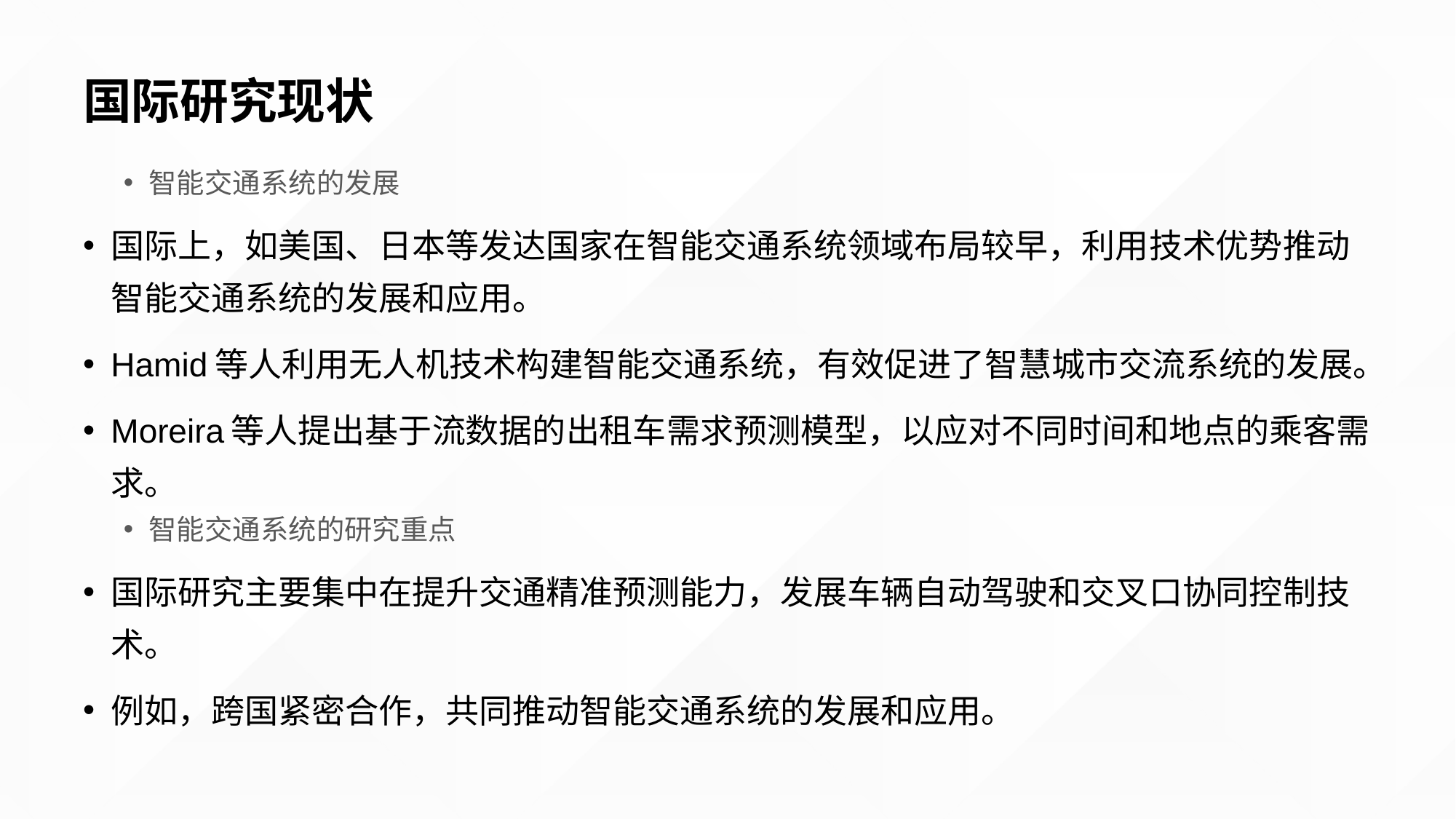

# 国际研究现状
智能交通系统的发展
国际上，如美国、日本等发达国家在智能交通系统领域布局较早，利用技术优势推动智能交通系统的发展和应用。
Hamid等人利用无人机技术构建智能交通系统，有效促进了智慧城市交流系统的发展。
Moreira等人提出基于流数据的出租车需求预测模型，以应对不同时间和地点的乘客需求。
智能交通系统的研究重点
国际研究主要集中在提升交通精准预测能力，发展车辆自动驾驶和交叉口协同控制技术。
例如，跨国紧密合作，共同推动智能交通系统的发展和应用。